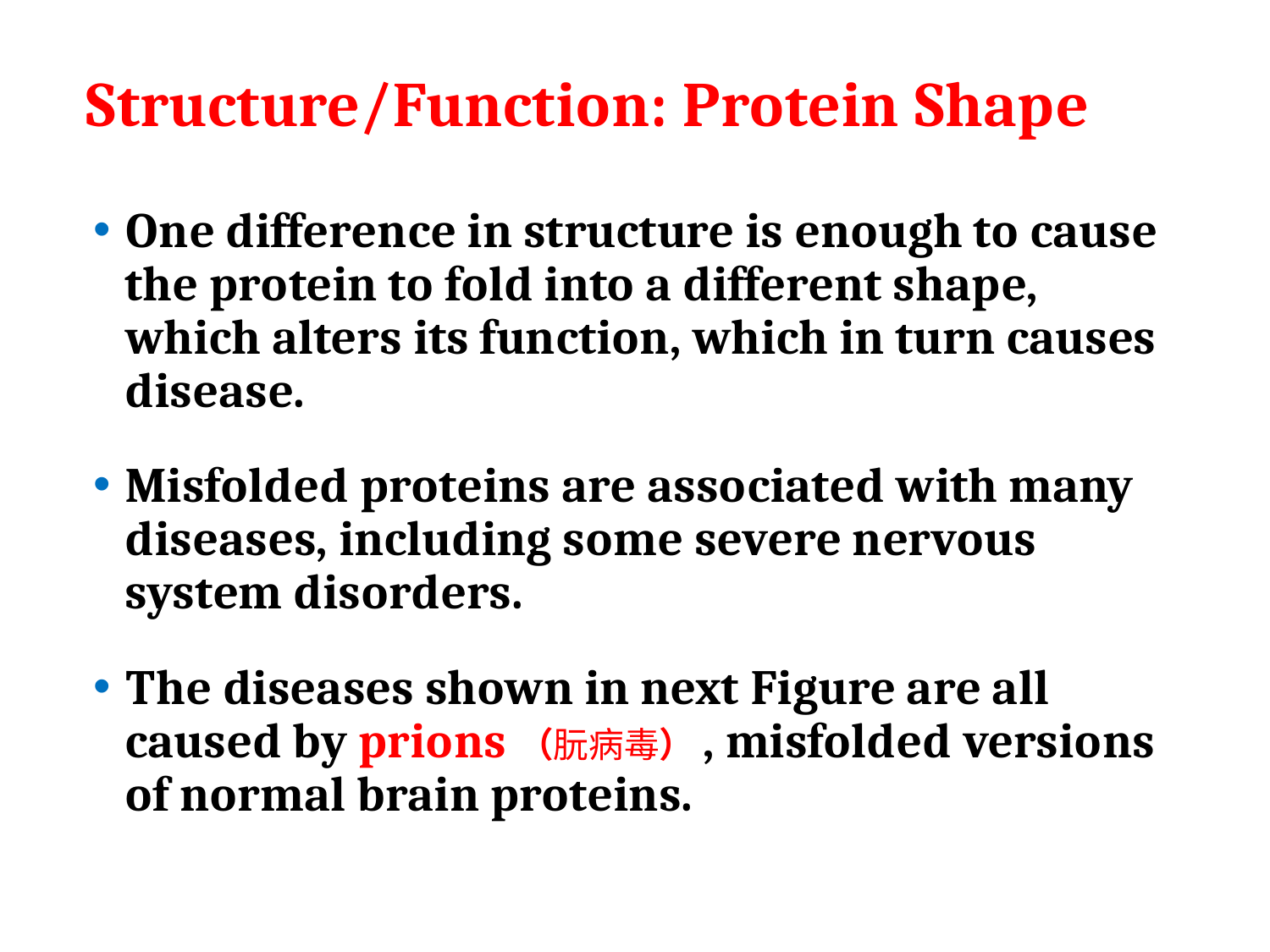

# Structure/Function: Protein Shape
One difference in structure is enough to cause the protein to fold into a different shape, which alters its function, which in turn causes disease.
Misfolded proteins are associated with many diseases, including some severe nervous system disorders.
The diseases shown in next Figure are all caused by prions（朊病毒）, misfolded versions of normal brain proteins.